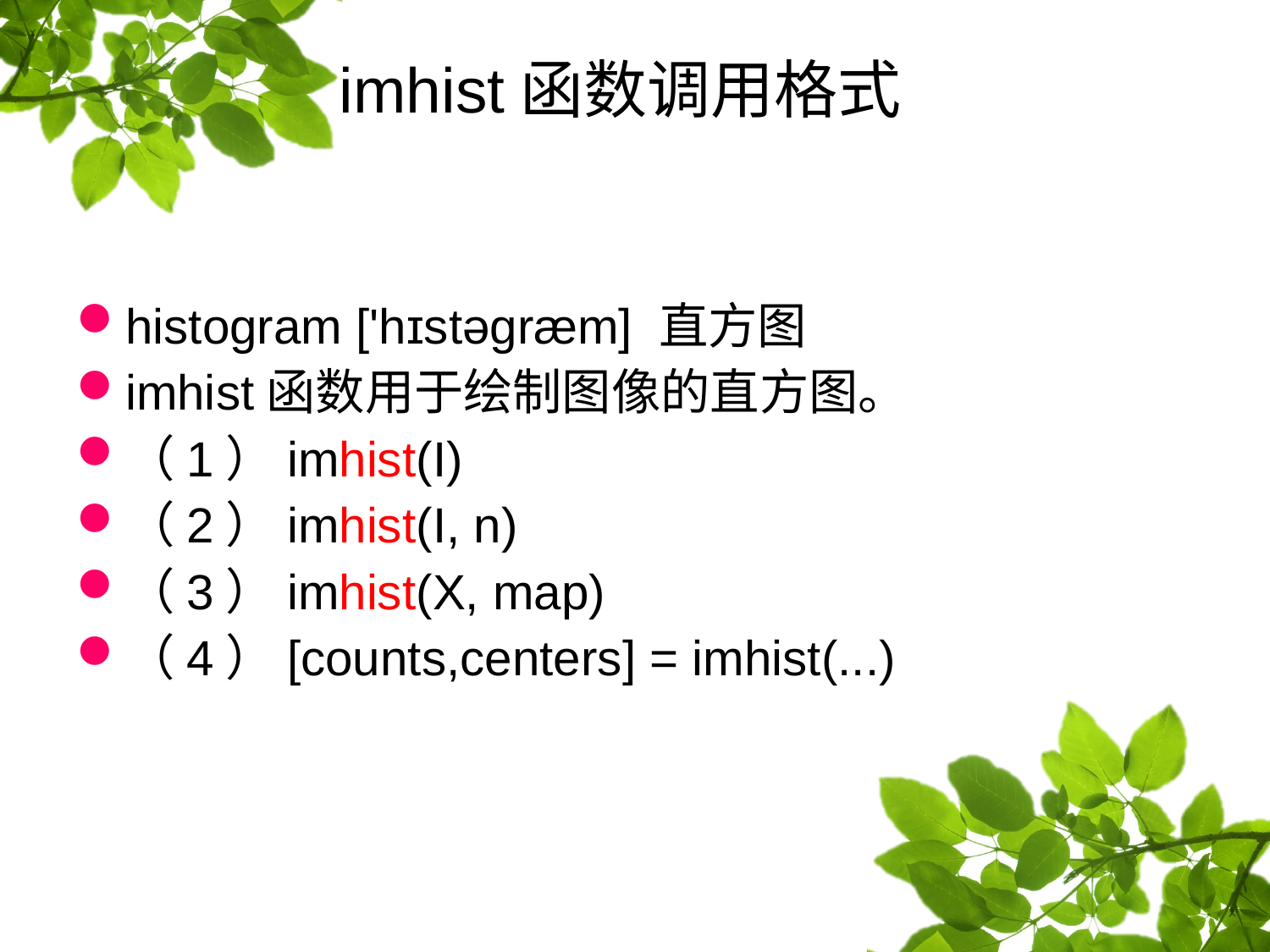

# imhist函数调用格式

histogram ['hɪstəɡræm] 直方图
imhist函数用于绘制图像的直方图。
（1）imhist(I)
（2）imhist(I, n)
（3）imhist(X, map)
（4）[counts,centers] = imhist(...)